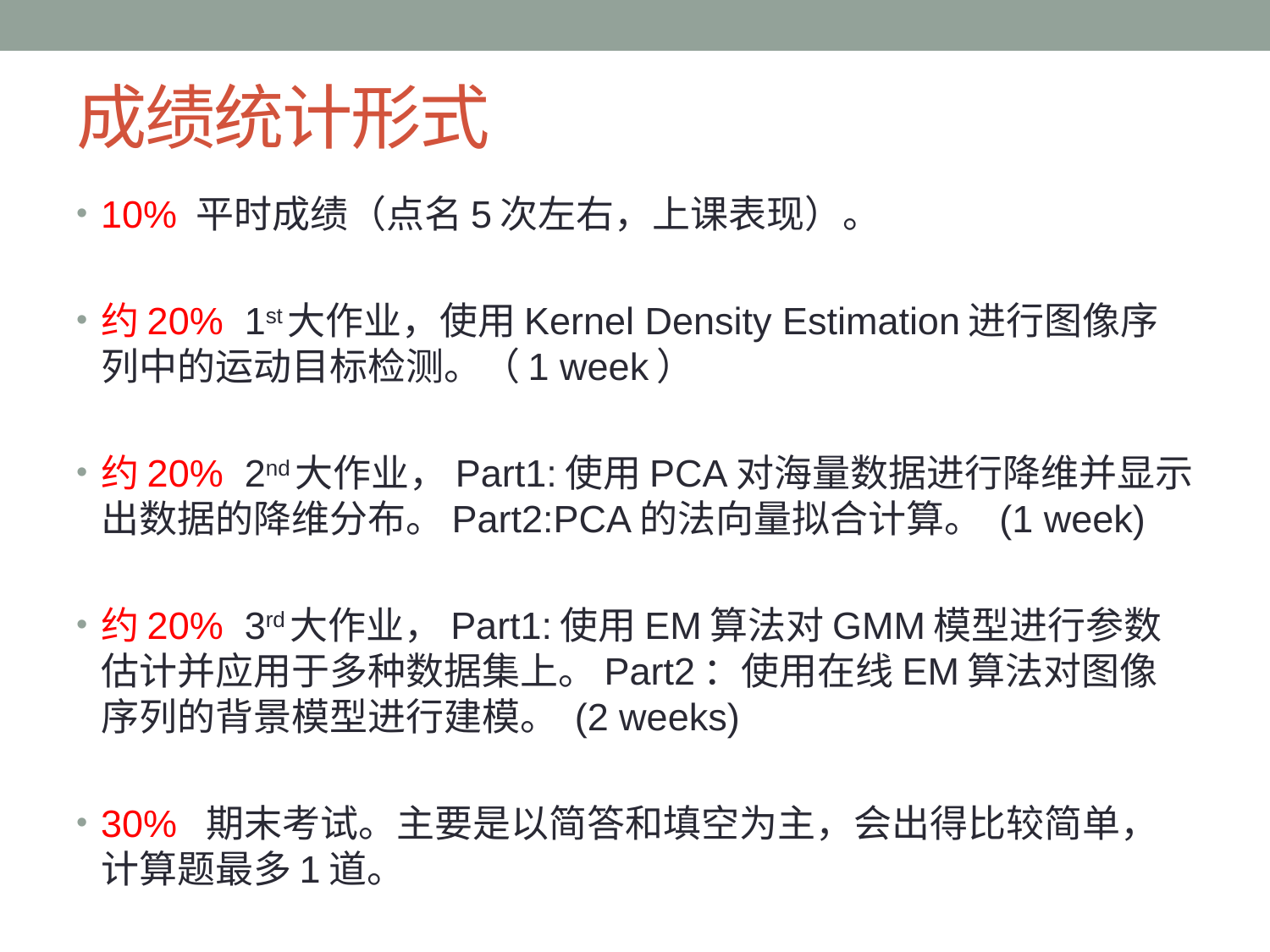

# 成绩统计形式
10% 平时成绩（点名5次左右，上课表现）。

约20%  1st大作业，使用Kernel Density Estimation进行图像序列中的运动目标检测。（1 week）

约20%  2nd大作业，Part1:使用PCA对海量数据进行降维并显示出数据的降维分布。Part2:PCA的法向量拟合计算。 (1 week)

约20%  3rd大作业，Part1:使用EM算法对GMM模型进行参数估计并应用于多种数据集上。Part2：使用在线EM算法对图像序列的背景模型进行建模。 (2 weeks)

30%  期末考试。主要是以简答和填空为主，会出得比较简单，计算题最多1道。